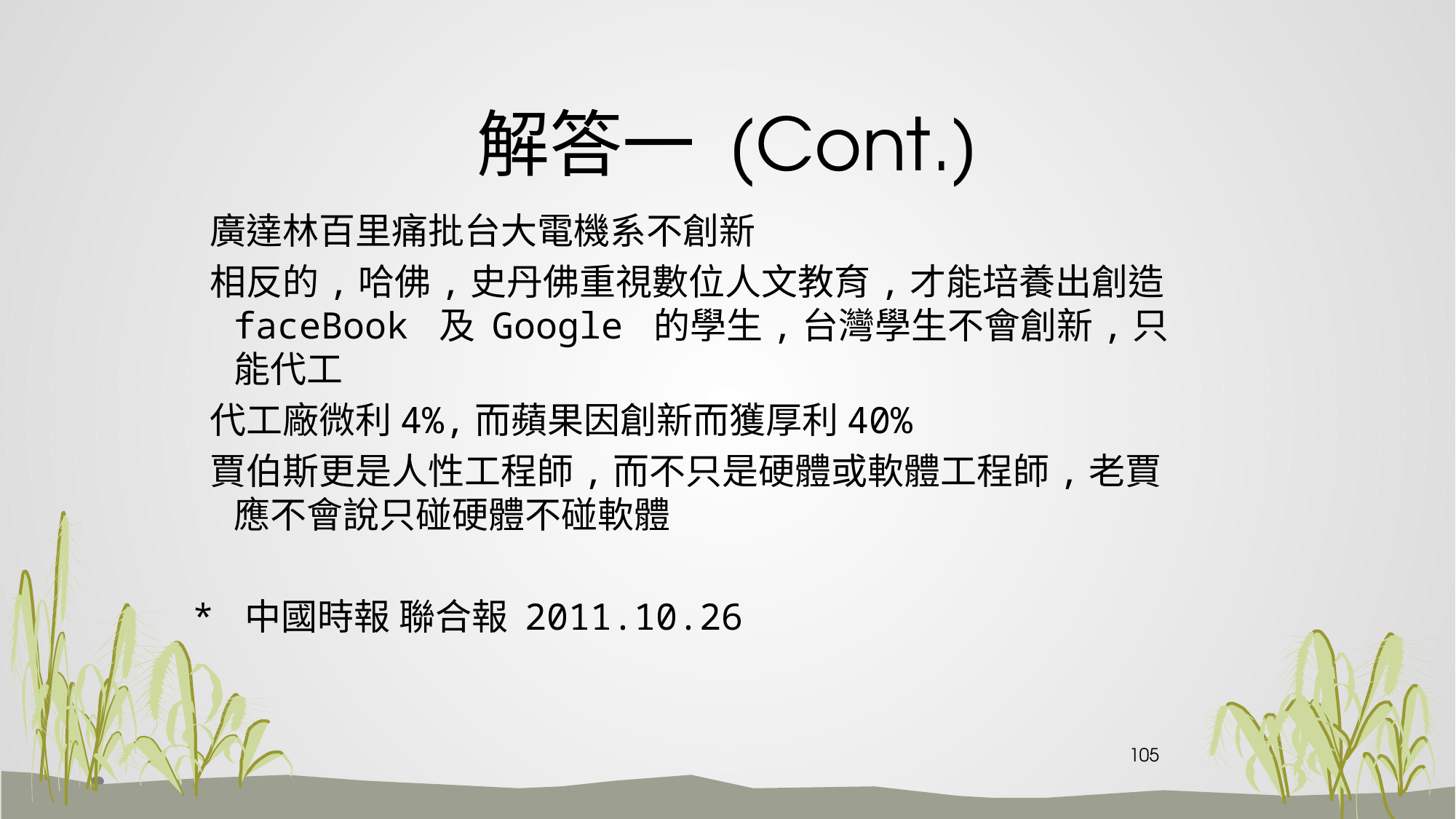

# 解答一 (Cont.)
 廣達林百里痛批台大電機系不創新
 相反的,哈佛,史丹佛重視數位人文教育,才能培養出創造 faceBook 及 Google 的學生,台灣學生不會創新,只能代工
 代工廠微利4%,而蘋果因創新而獲厚利40%
 賈伯斯更是人性工程師,而不只是硬體或軟體工程師,老賈應不會說只碰硬體不碰軟體

* 中國時報 聯合報 2011.10.26
105